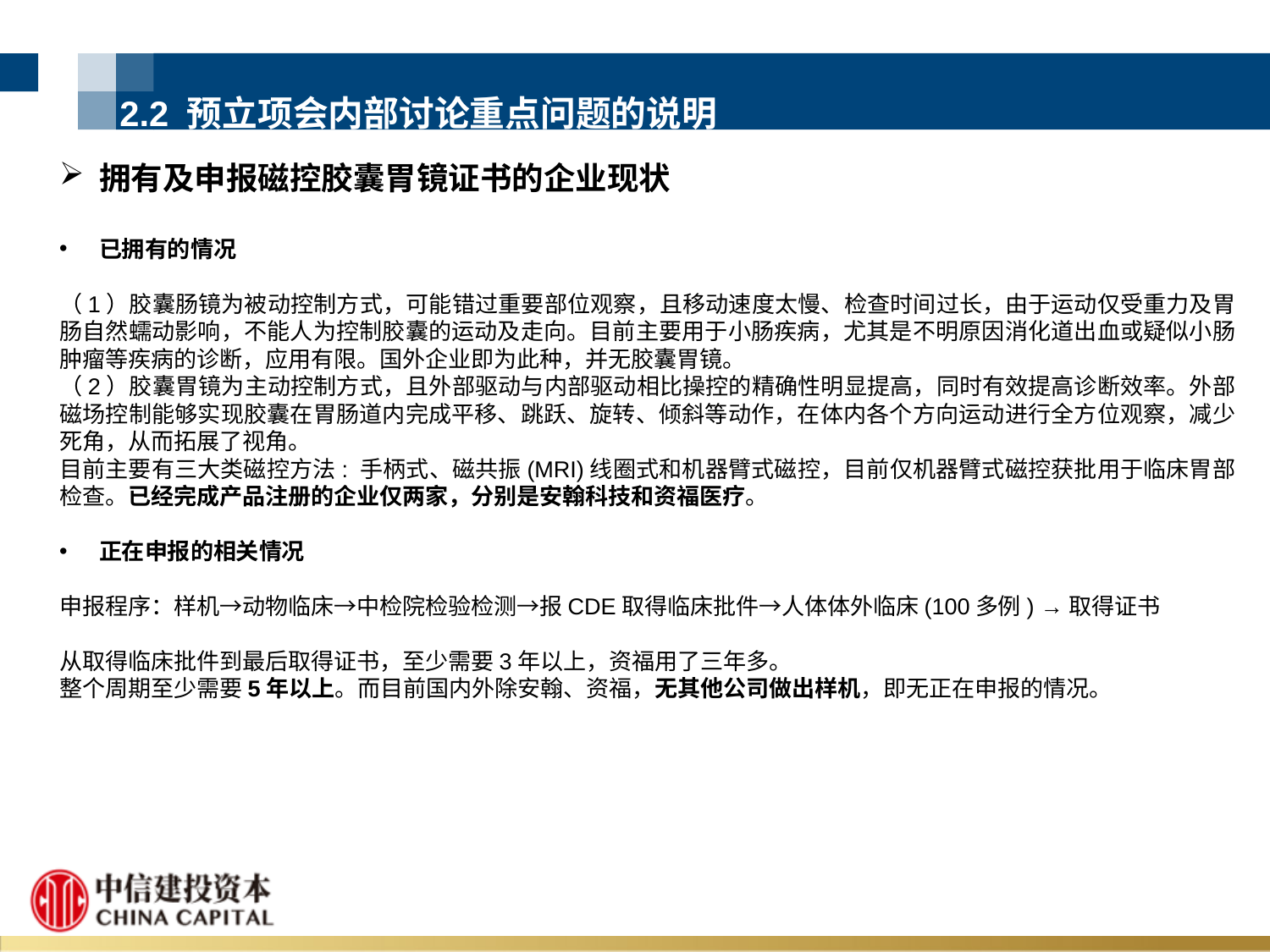

2.2 预立项会内部讨论重点问题的说明
拥有及申报磁控胶囊胃镜证书的企业现状

已拥有的情况

（1）胶囊肠镜为被动控制方式，可能错过重要部位观察，且移动速度太慢、检查时间过长，由于运动仅受重力及胃肠自然蠕动影响，不能人为控制胶囊的运动及走向。目前主要用于小肠疾病，尤其是不明原因消化道出血或疑似小肠肿瘤等疾病的诊断，应用有限。国外企业即为此种，并无胶囊胃镜。
（2）胶囊胃镜为主动控制方式，且外部驱动与内部驱动相比操控的精确性明显提高，同时有效提高诊断效率。外部磁场控制能够实现胶囊在胃肠道内完成平移、跳跃、旋转、倾斜等动作，在体内各个方向运动进行全方位观察，减少死角，从而拓展了视角。
目前主要有三大类磁控方法: 手柄式、磁共振(MRI)线圈式和机器臂式磁控，目前仅机器臂式磁控获批用于临床胃部检查。已经完成产品注册的企业仅两家，分别是安翰科技和资福医疗。

正在申报的相关情况

申报程序：样机→动物临床→中检院检验检测→报CDE取得临床批件→人体体外临床(100多例) →取得证书

从取得临床批件到最后取得证书，至少需要3年以上，资福用了三年多。
整个周期至少需要5年以上。而目前国内外除安翰、资福，无其他公司做出样机，即无正在申报的情况。